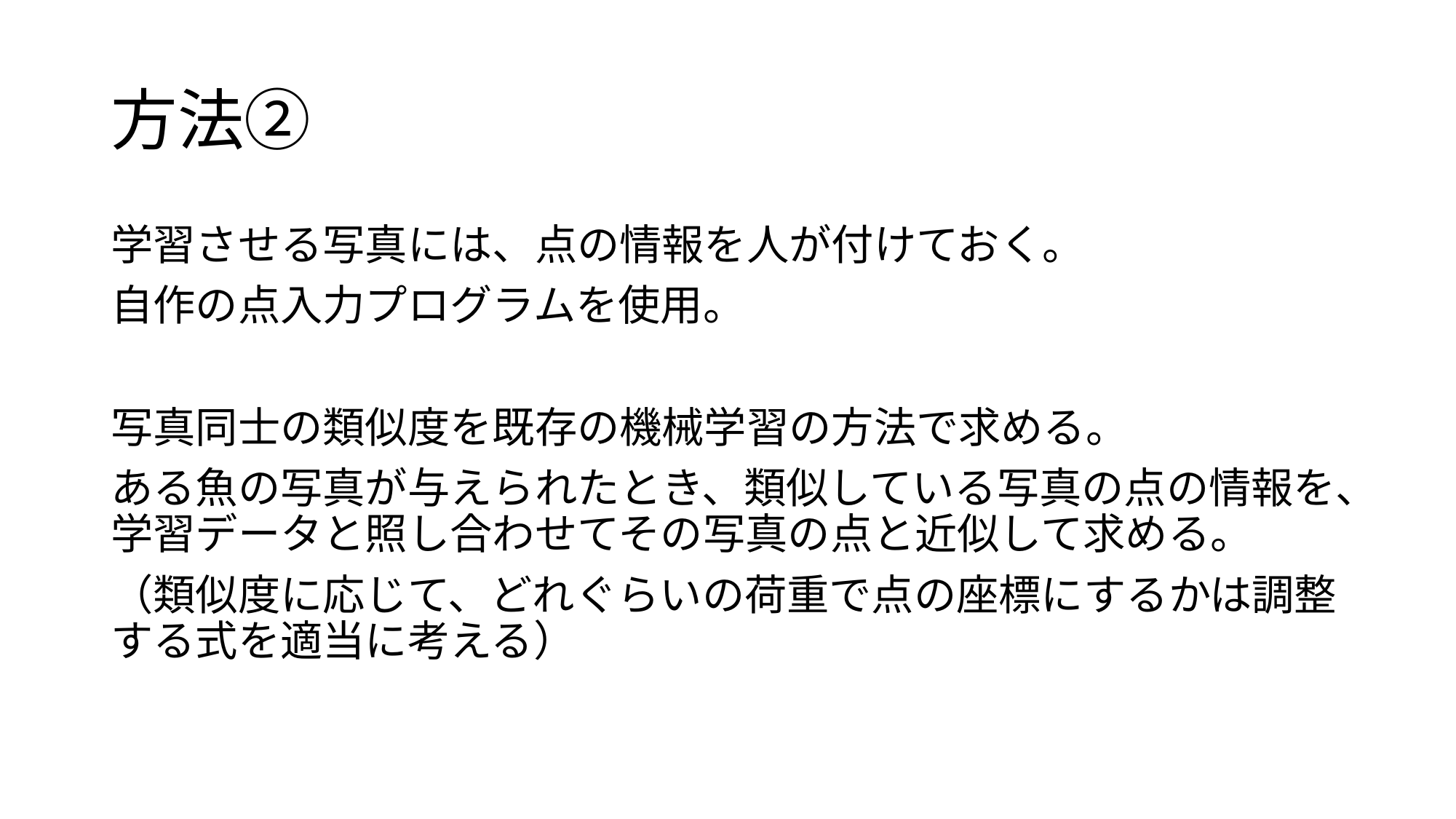

# 方法➁
学習させる写真には、点の情報を人が付けておく。
自作の点入力プログラムを使用。

写真同士の類似度を既存の機械学習の方法で求める。
ある魚の写真が与えられたとき、類似している写真の点の情報を、学習データと照し合わせてその写真の点と近似して求める。
（類似度に応じて、どれぐらいの荷重で点の座標にするかは調整する式を適当に考える）